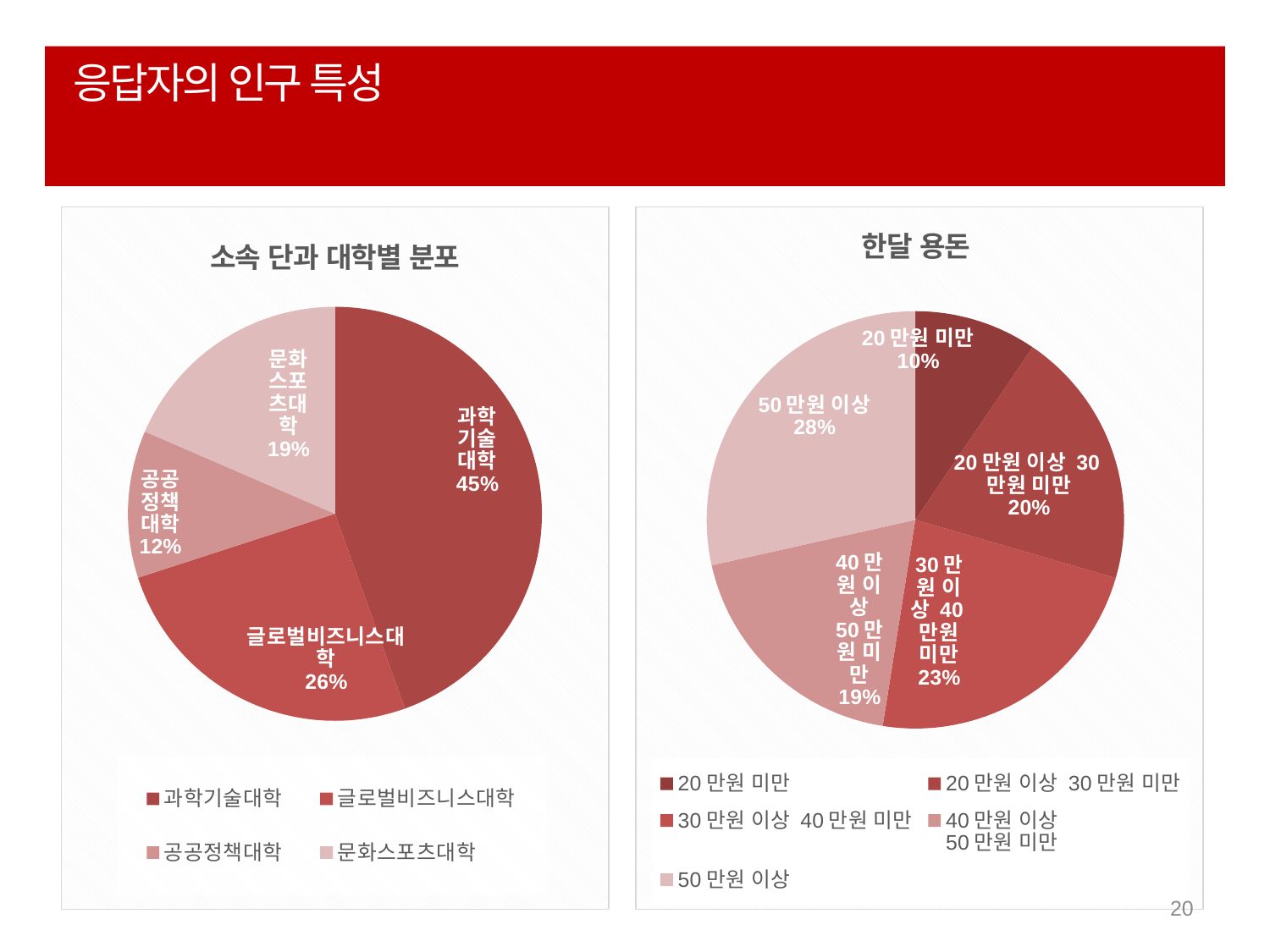

# 응답자의 인구 특성

### Chart: 소속 단과 대학별 분포

| Category |  |  |
|---|---|---|
| r34 | 0.0 | 0.0 |
| 과학기술대학 | 89.0 | 44.5 |
| 글로벌비즈니스대학 | 51.0 | 25.5 |
| 공공정책대학 | 23.0 | 11.5 |
| 문화스포츠대학 | 37.0 | 18.5 |

### Chart: 한달 용돈

| Category | 빈도 | 백분율 |
|---|---|---|
| 20만원 미만 | 19.0 | 9.5 |
| 20만원 이상 30만원 미만 | 40.0 | 20.0 |
| 30만원 이상 40만원 미만 | 46.0 | 23.0 |
| 40만원 이상
50만원 미만 | 38.0 | 19.0 |
| 50만원 이상 | 57.0 | 28.5 |
20